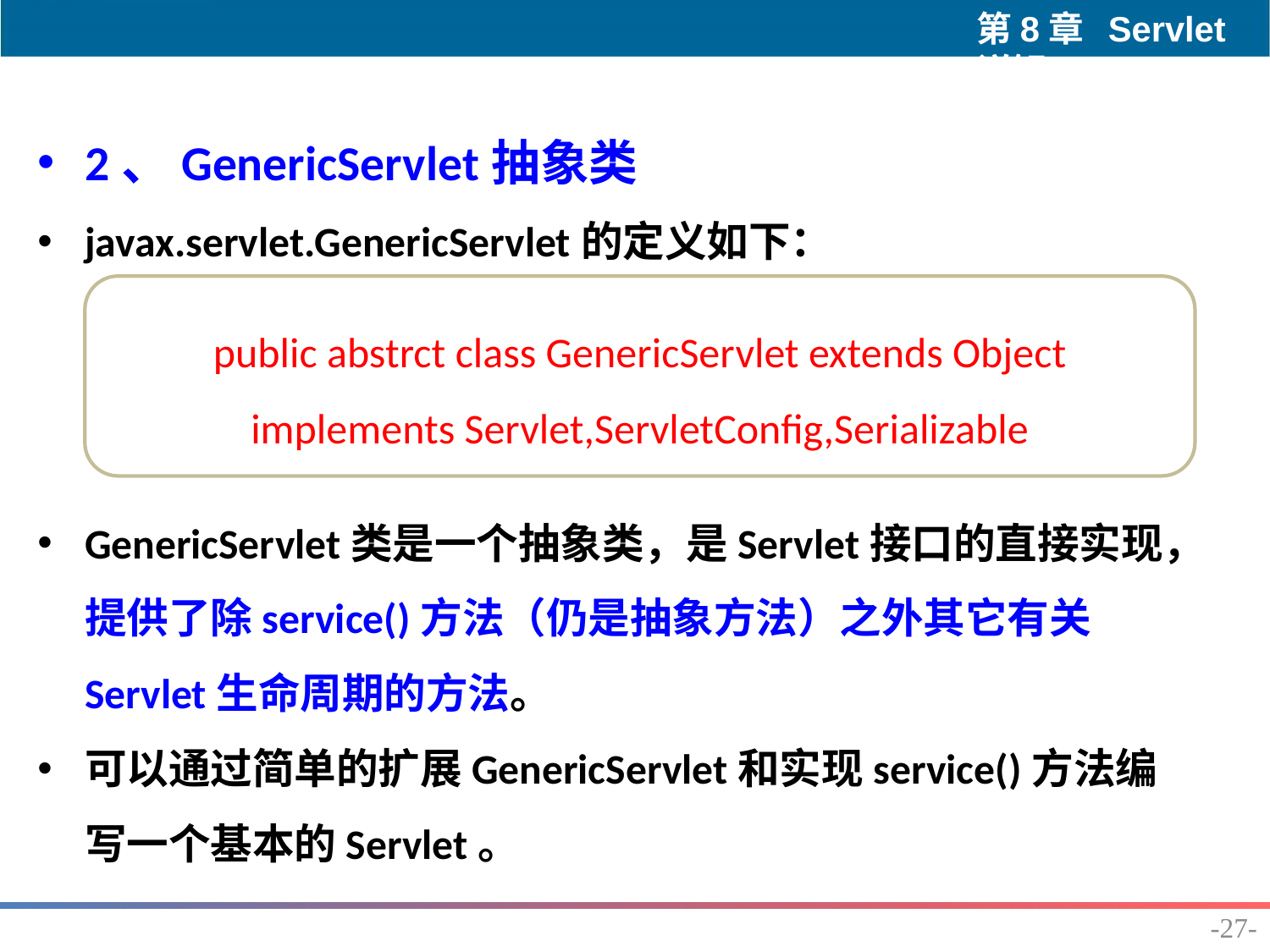

2、GenericServlet抽象类
javax.servlet.GenericServlet的定义如下：

GenericServlet类是一个抽象类，是Servlet接口的直接实现，提供了除service()方法（仍是抽象方法）之外其它有关Servlet生命周期的方法。
可以通过简单的扩展GenericServlet和实现service()方法编写一个基本的Servlet。
public abstrct class GenericServlet extends Object implements Servlet,ServletConfig,Serializable
-27-